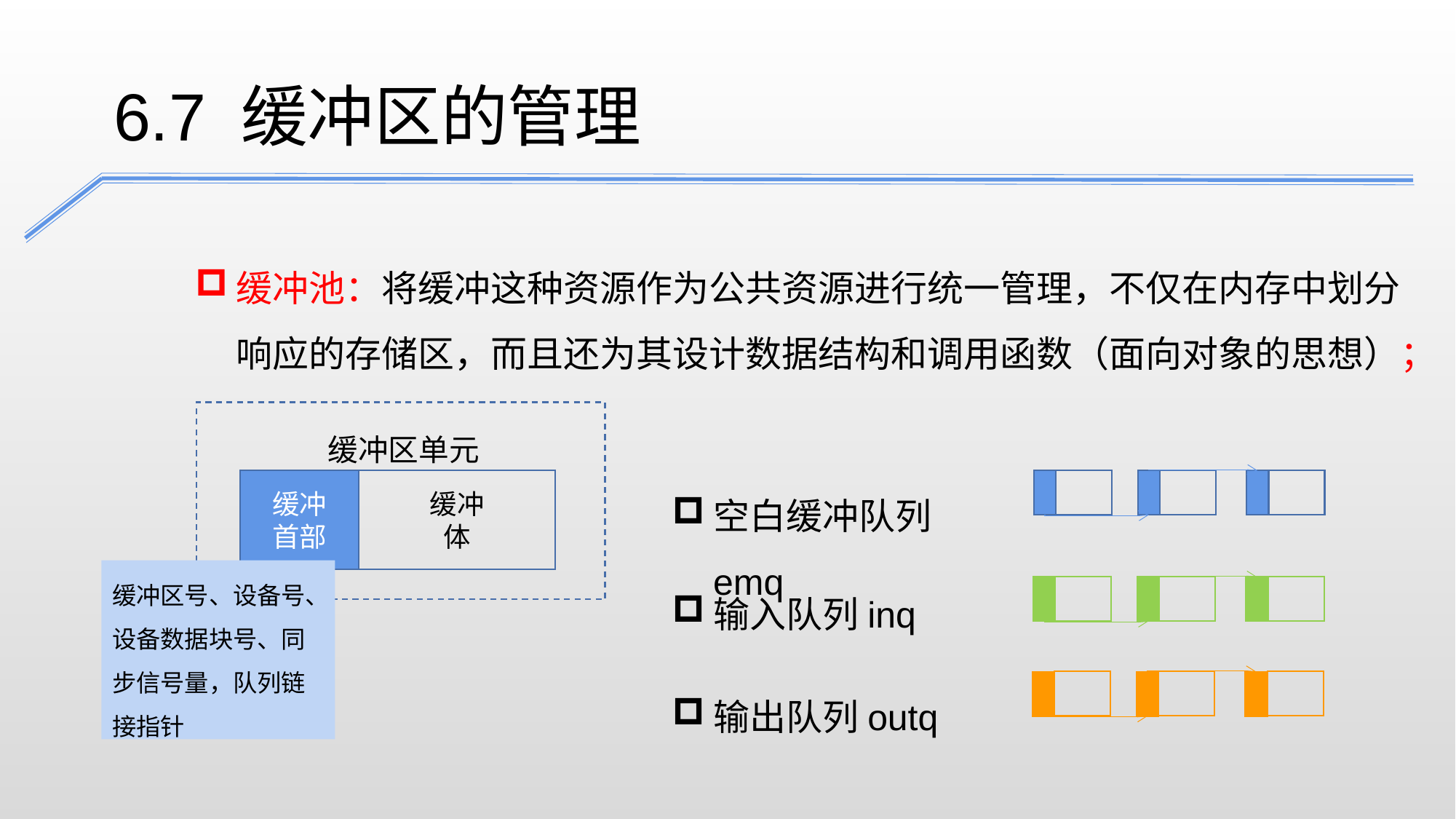

6.7 缓冲区的管理
缓冲池：将缓冲这种资源作为公共资源进行统一管理，不仅在内存中划分响应的存储区，而且还为其设计数据结构和调用函数（面向对象的思想）；

缓冲区单元
空白缓冲队列emq
缓冲
首部
缓冲
体

缓冲区号、设备号、设备数据块号、同步信号量，队列链接指针
输入队列inq

输出队列outq